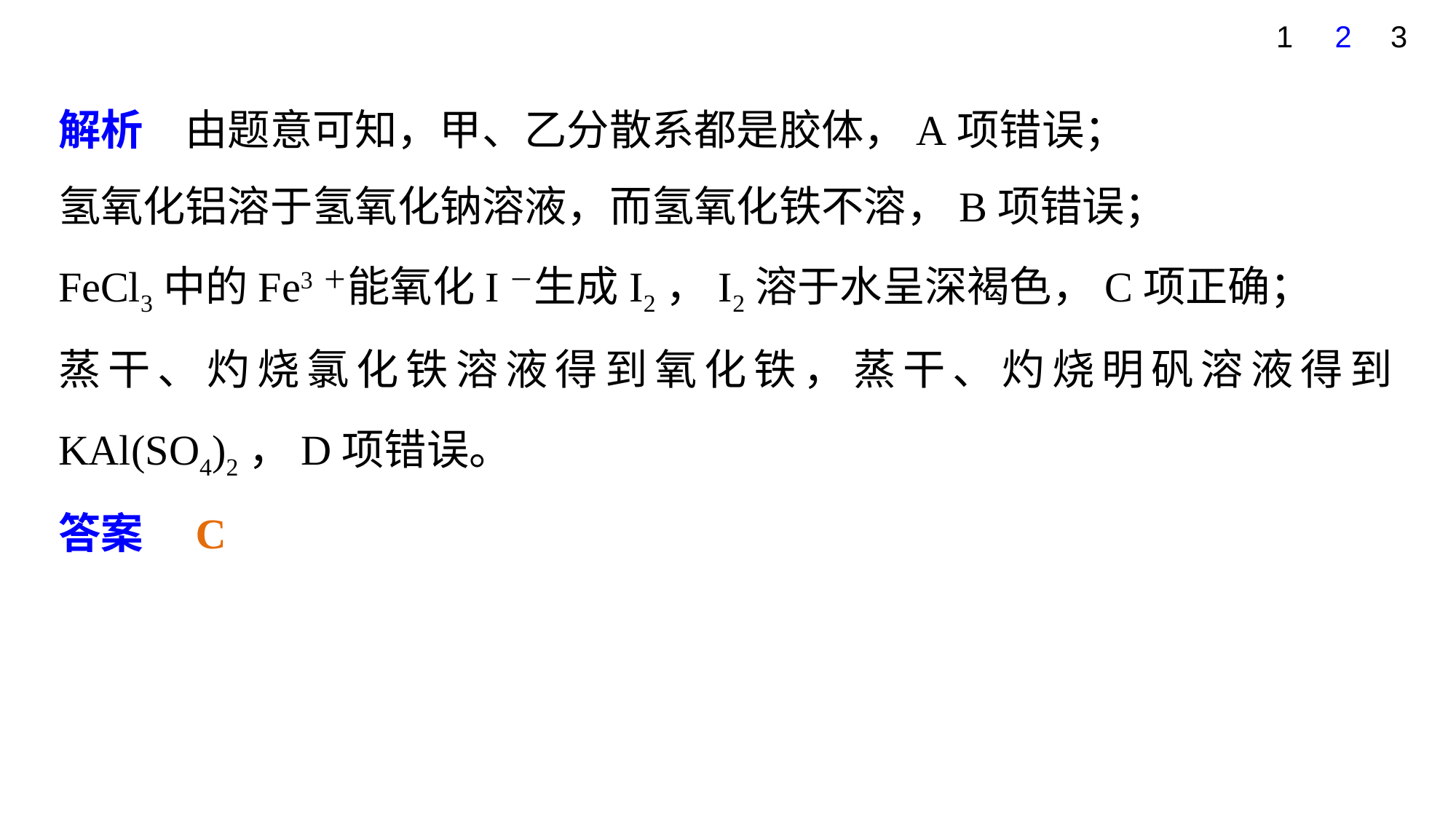

1
2
3
解析　由题意可知，甲、乙分散系都是胶体，A项错误；
氢氧化铝溶于氢氧化钠溶液，而氢氧化铁不溶，B项错误；
FeCl3中的Fe3＋能氧化I－生成I2，I2溶于水呈深褐色，C项正确；
蒸干、灼烧氯化铁溶液得到氧化铁，蒸干、灼烧明矾溶液得到KAl(SO4)2，D项错误。
答案　C